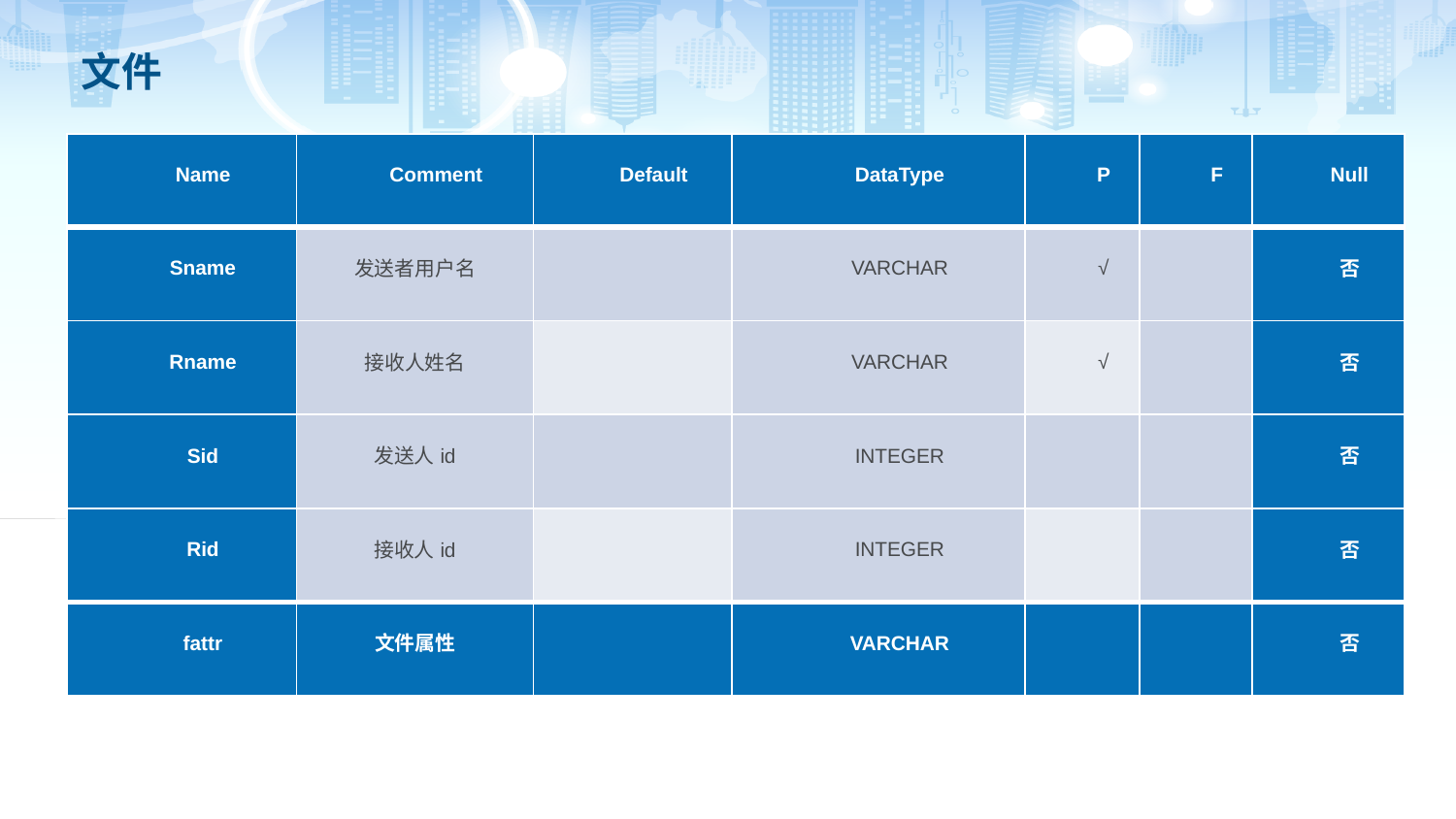

# 文件
| Name | Comment | Default | DataType | P | F | Null |
| --- | --- | --- | --- | --- | --- | --- |
| Sname | 发送者用户名 |  | VARCHAR | √ |  | 否 |
| Rname | 接收人姓名 |  | VARCHAR | √ |  | 否 |
| Sid | 发送人id |  | INTEGER |  |  | 否 |
| Rid | 接收人id |  | INTEGER |  |  | 否 |
| fattr | 文件属性 |  | VARCHAR |  |  | 否 |